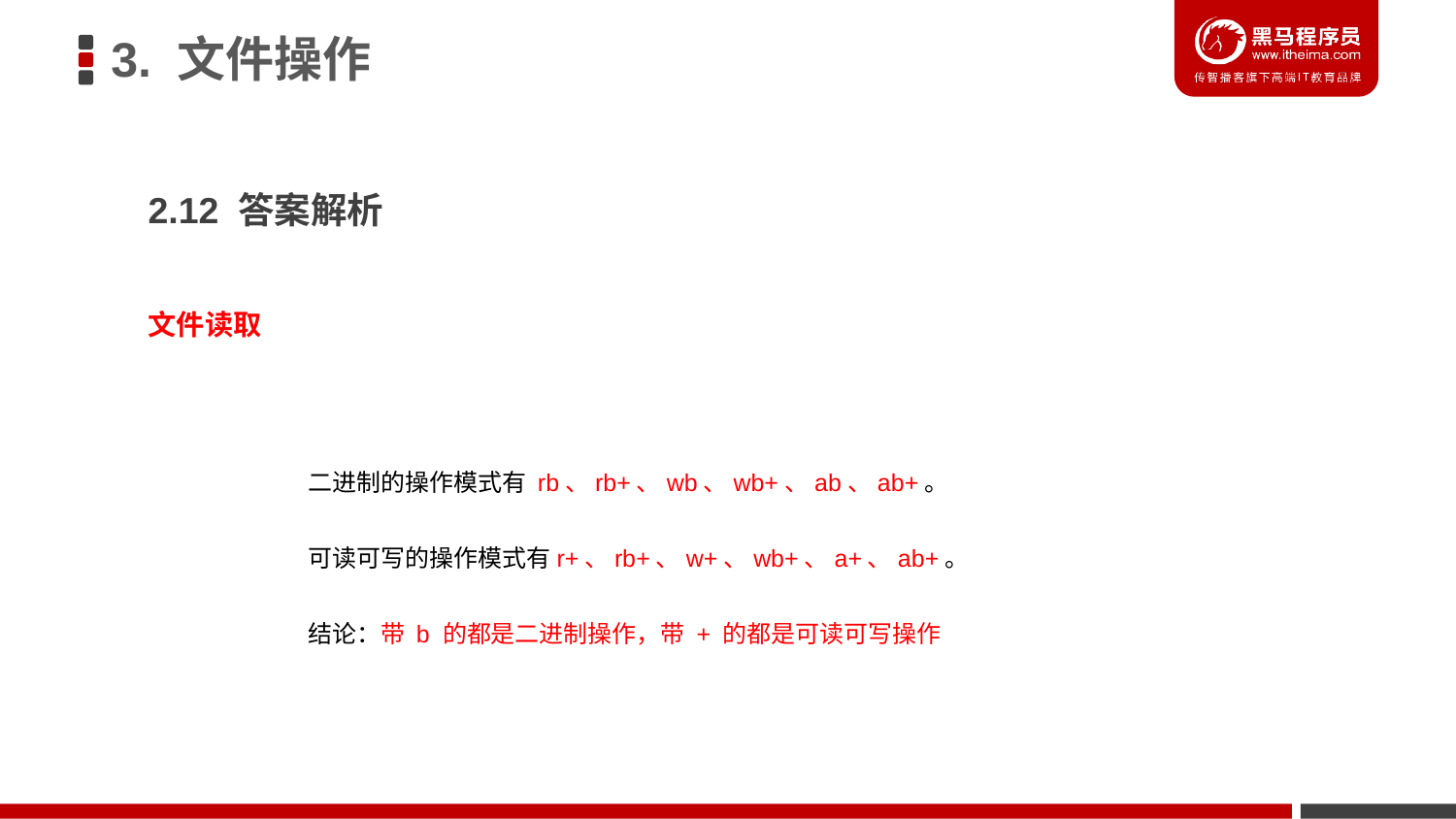

3. 文件操作
2.12 答案解析
文件读取
二进制的操作模式有 rb、rb+、wb、wb+、ab、ab+。

可读可写的操作模式有r+、rb+、w+、wb+、a+、ab+。

结论：带 b 的都是二进制操作，带 + 的都是可读可写操作